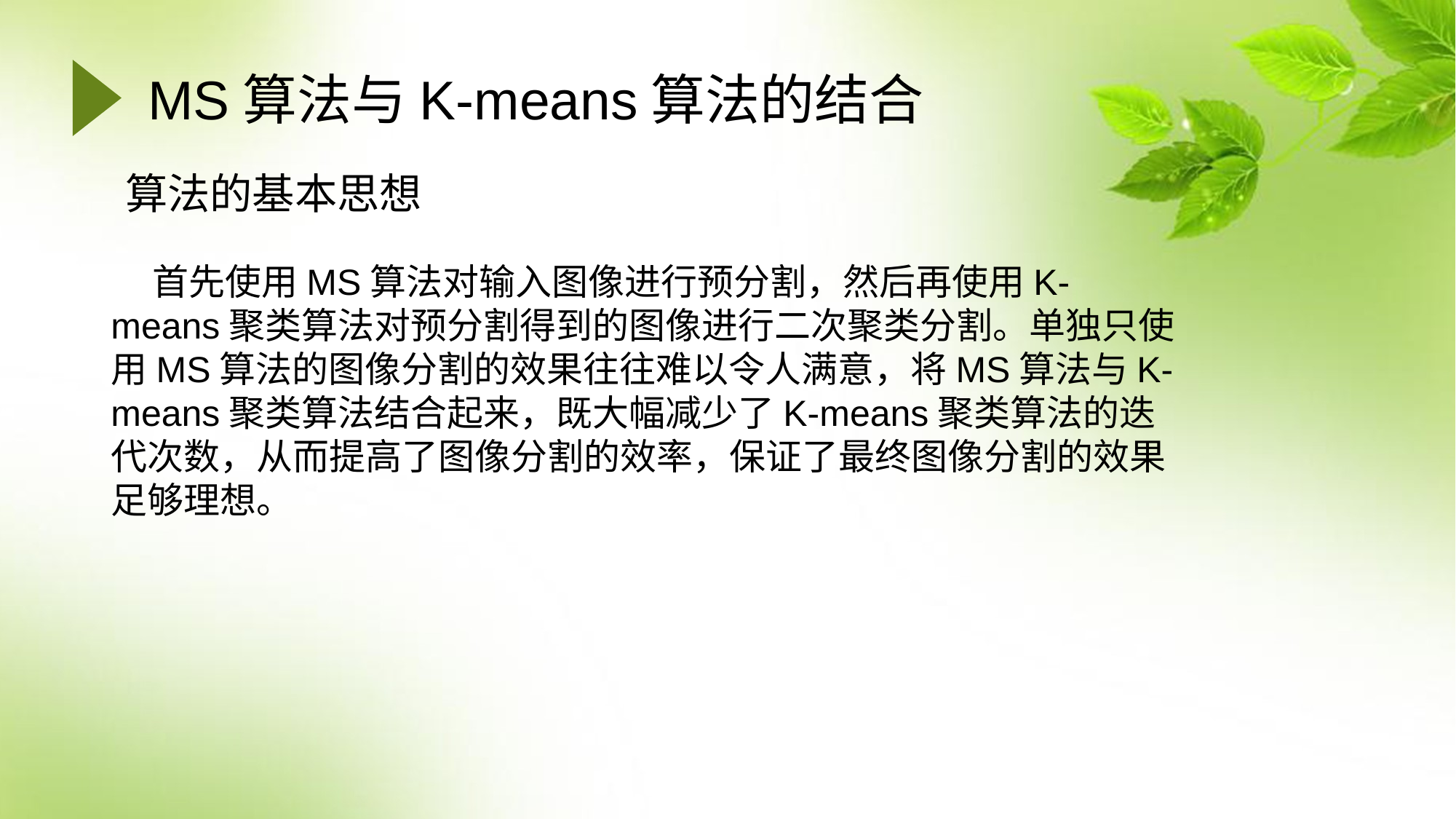

# MS算法与K-means算法的结合
算法的基本思想
    首先使用MS算法对输入图像进行预分割，然后再使用K-means聚类算法对预分割得到的图像进行二次聚类分割。单独只使用MS算法的图像分割的效果往往难以令人满意，将MS算法与K-means聚类算法结合起来，既大幅减少了K-means聚类算法的迭代次数，从而提高了图像分割的效率，保证了最终图像分割的效果足够理想。